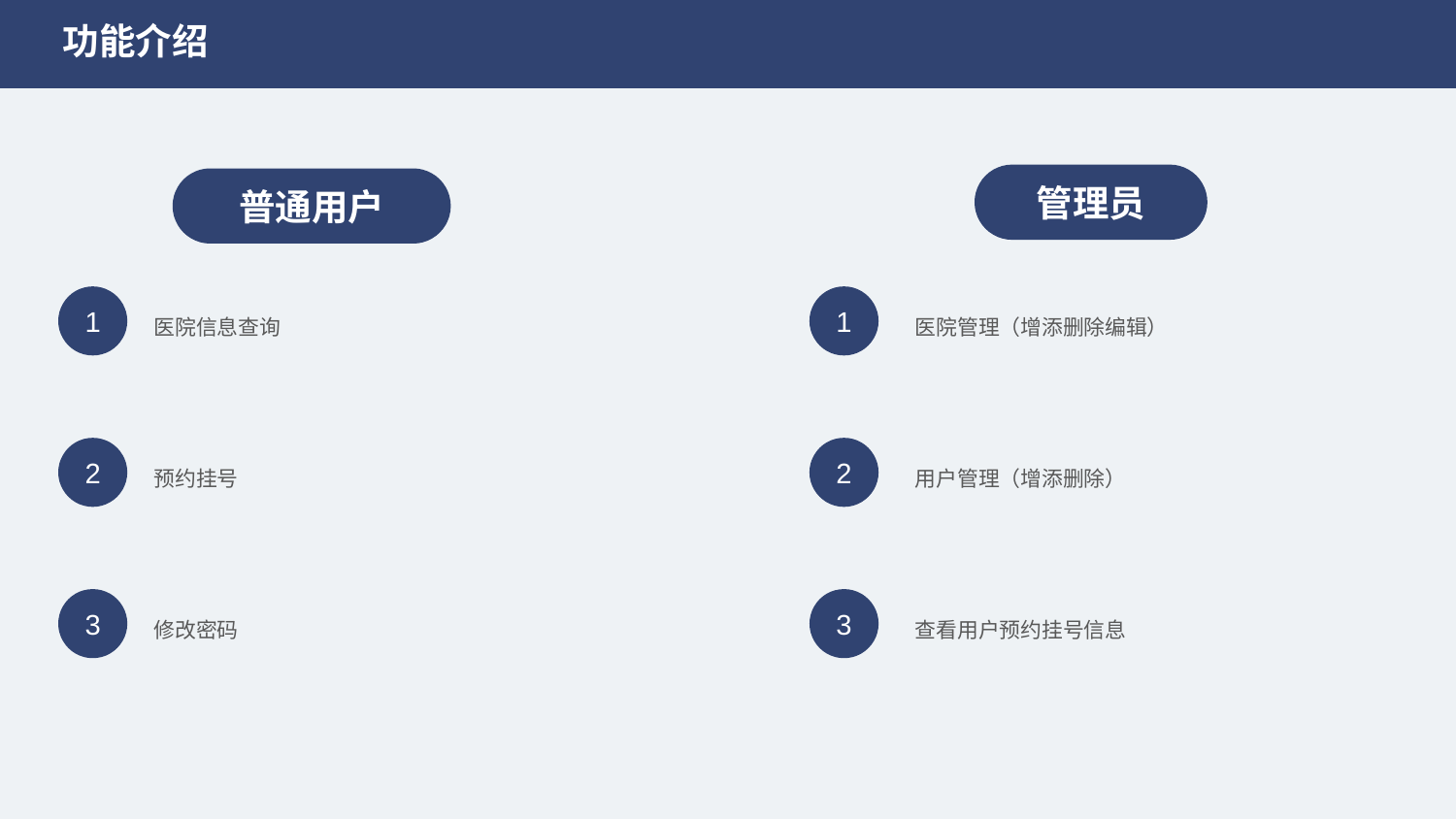

功能介绍
管理员
普通用户
1
1
医院信息查询
医院管理（增添删除编辑）
2
2
预约挂号
用户管理（增添删除）
3
3
修改密码
查看用户预约挂号信息